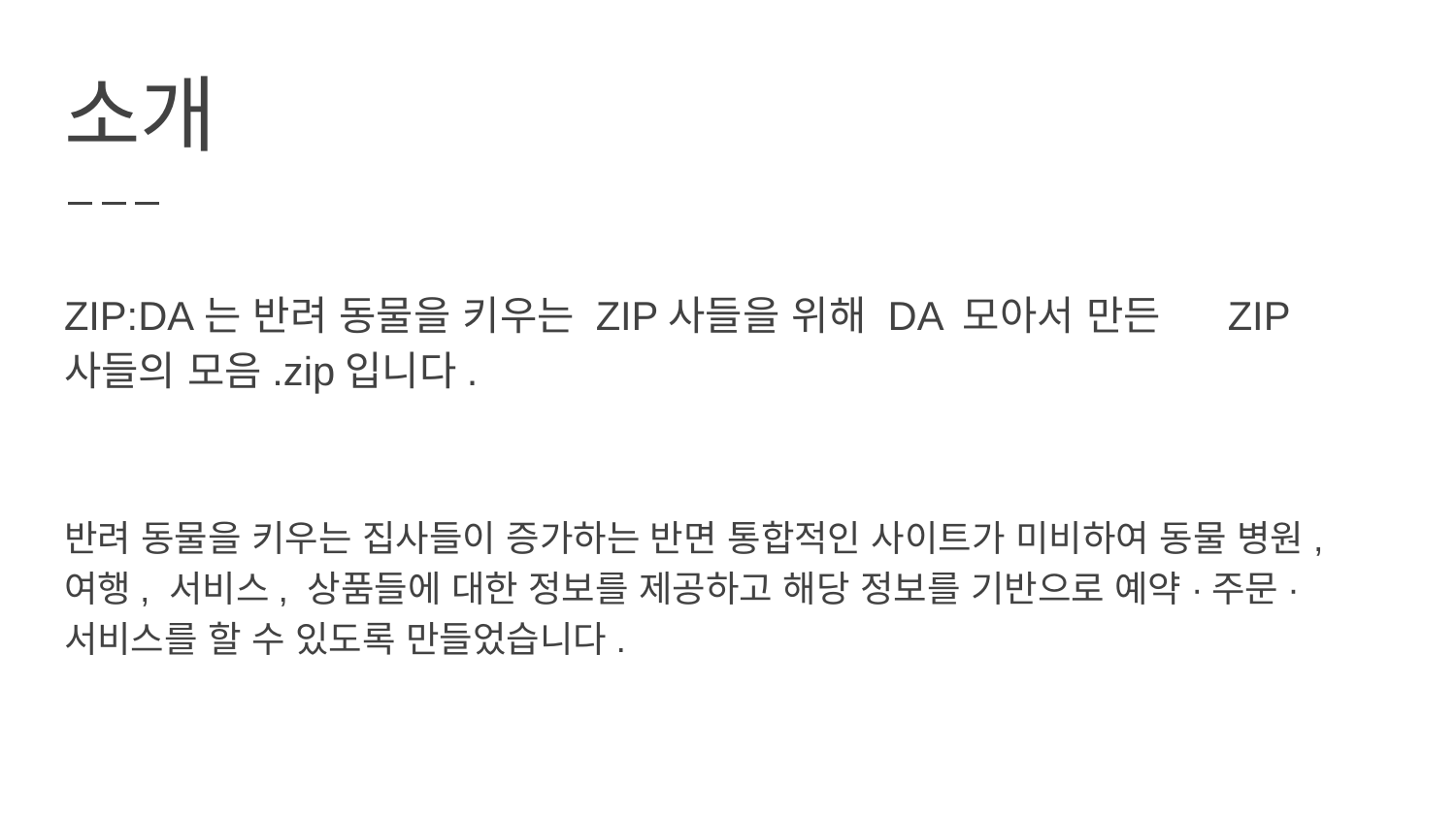

# 소개
ZIP:DA는 반려 동물을 키우는 ZIP사들을 위해 DA 모아서 만든     ZIP사들의 모음.zip입니다.

반려 동물을 키우는 집사들이 증가하는 반면 통합적인 사이트가 미비하여 동물 병원, 여행, 서비스, 상품들에 대한 정보를 제공하고 해당 정보를 기반으로 예약·주문·서비스를 할 수 있도록 만들었습니다.